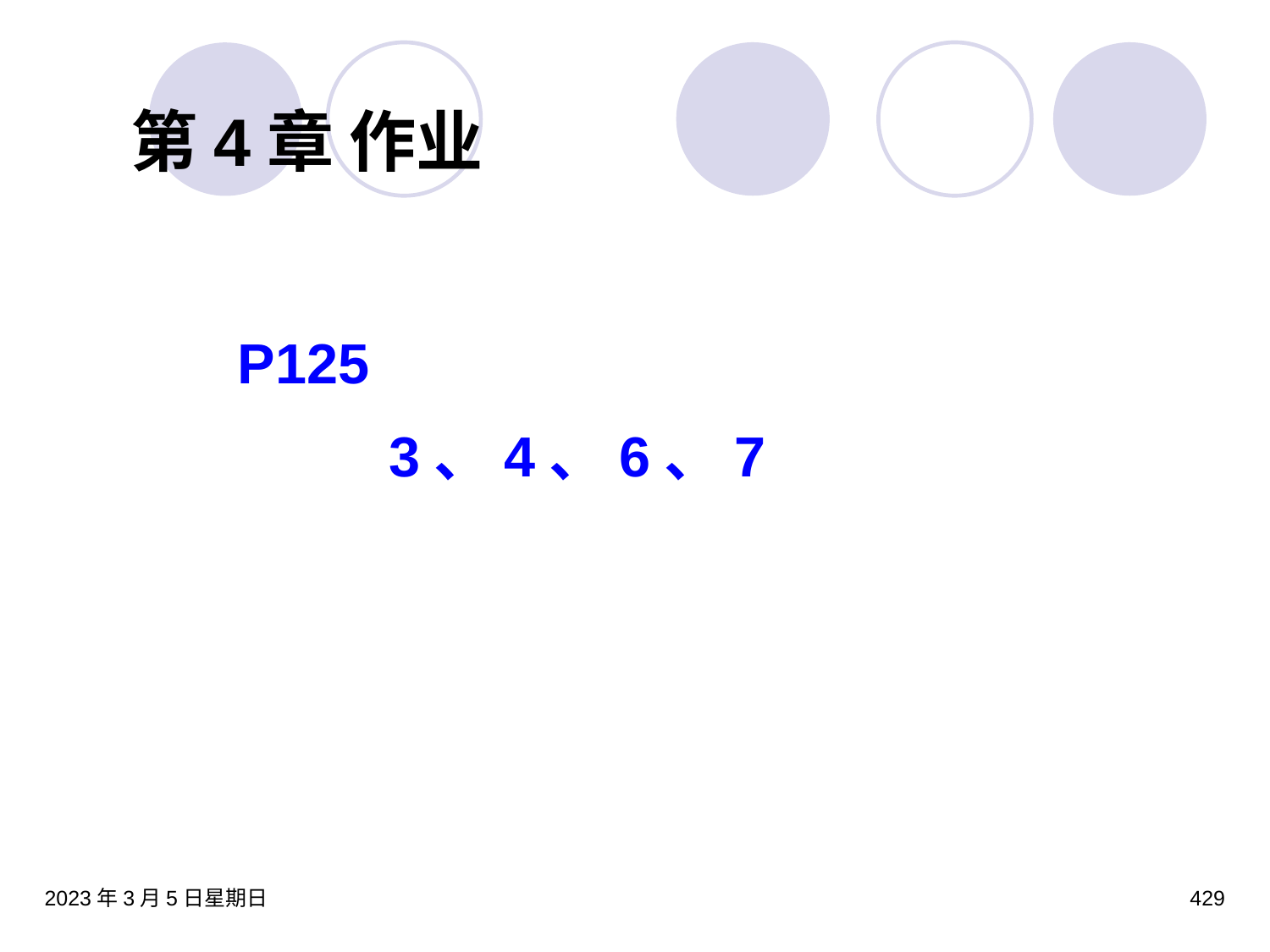

# 第4章 作业
P125
		3、4、6、7
2023年3月5日星期日
429